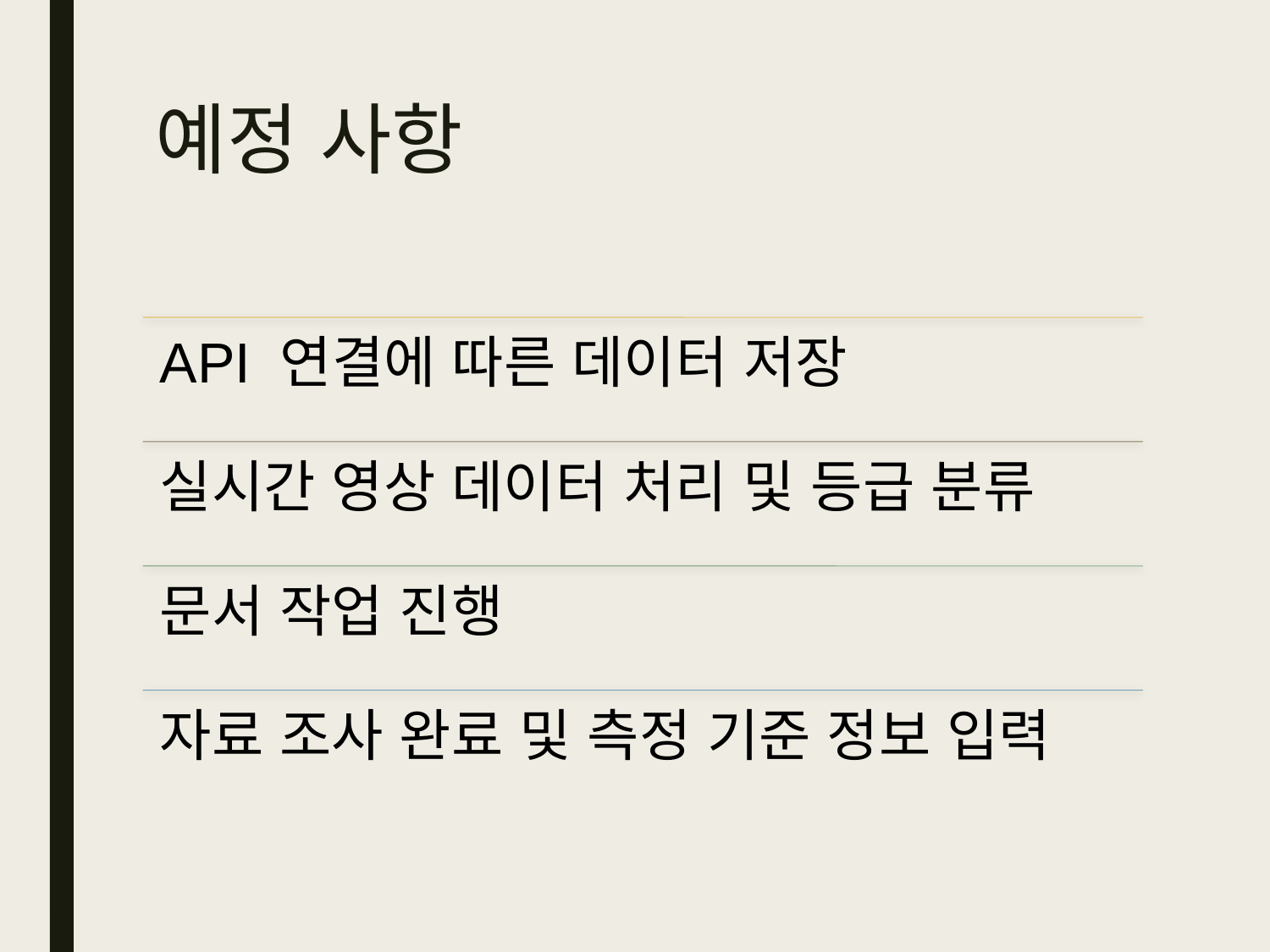

# 예정 사항
API 연결에 따른 데이터 저장
실시간 영상 데이터 처리 및 등급 분류
문서 작업 진행
자료 조사 완료 및 측정 기준 정보 입력